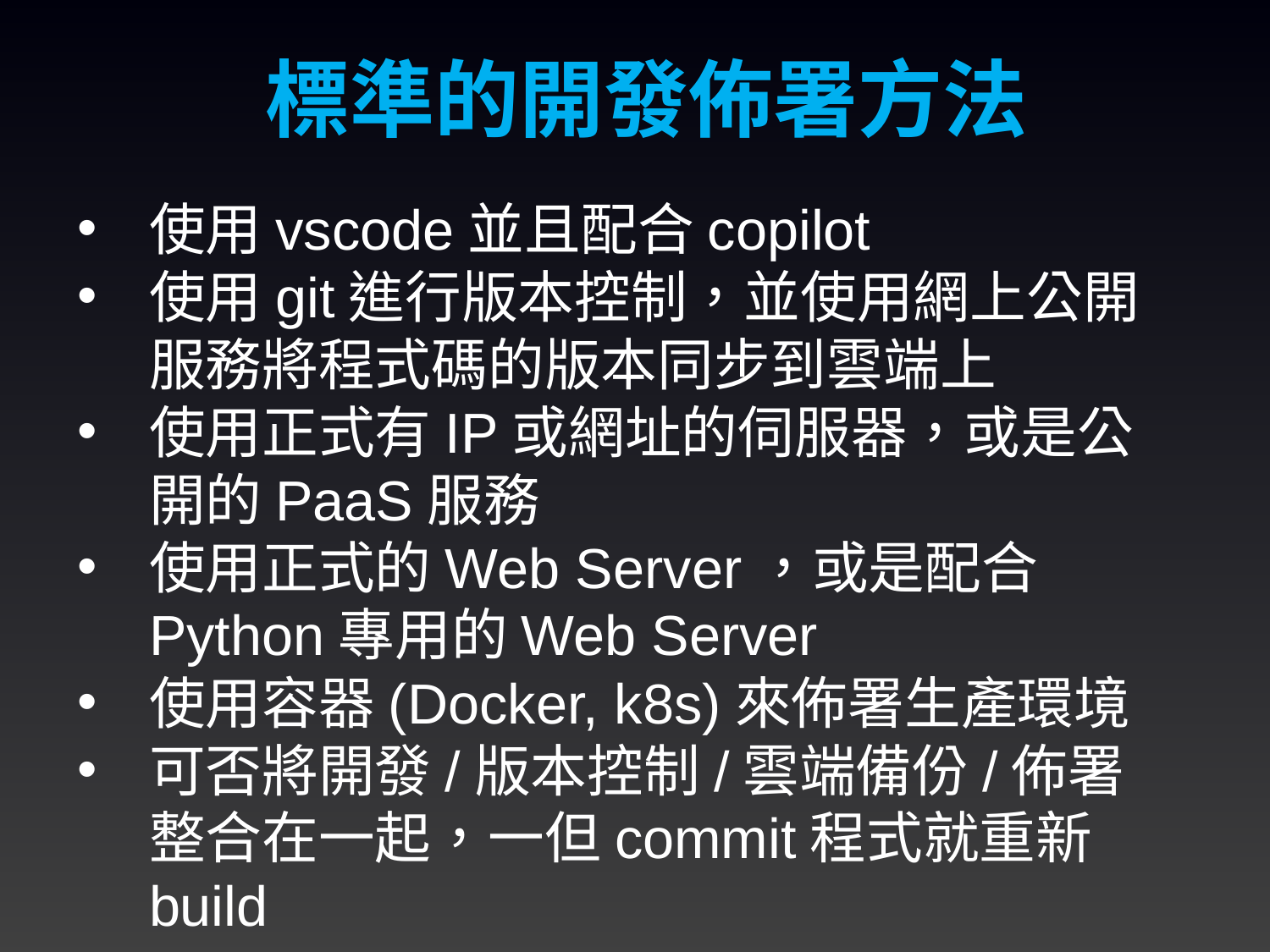

標準的開發佈署方法
使用vscode並且配合copilot
使用git進行版本控制，並使用網上公開服務將程式碼的版本同步到雲端上
使用正式有IP或網址的伺服器，或是公開的PaaS服務
使用正式的Web Server，或是配合Python專用的Web Server
使用容器(Docker, k8s)來佈署生產環境
可否將開發/版本控制/雲端備份/佈署整合在一起，一但commit程式就重新build